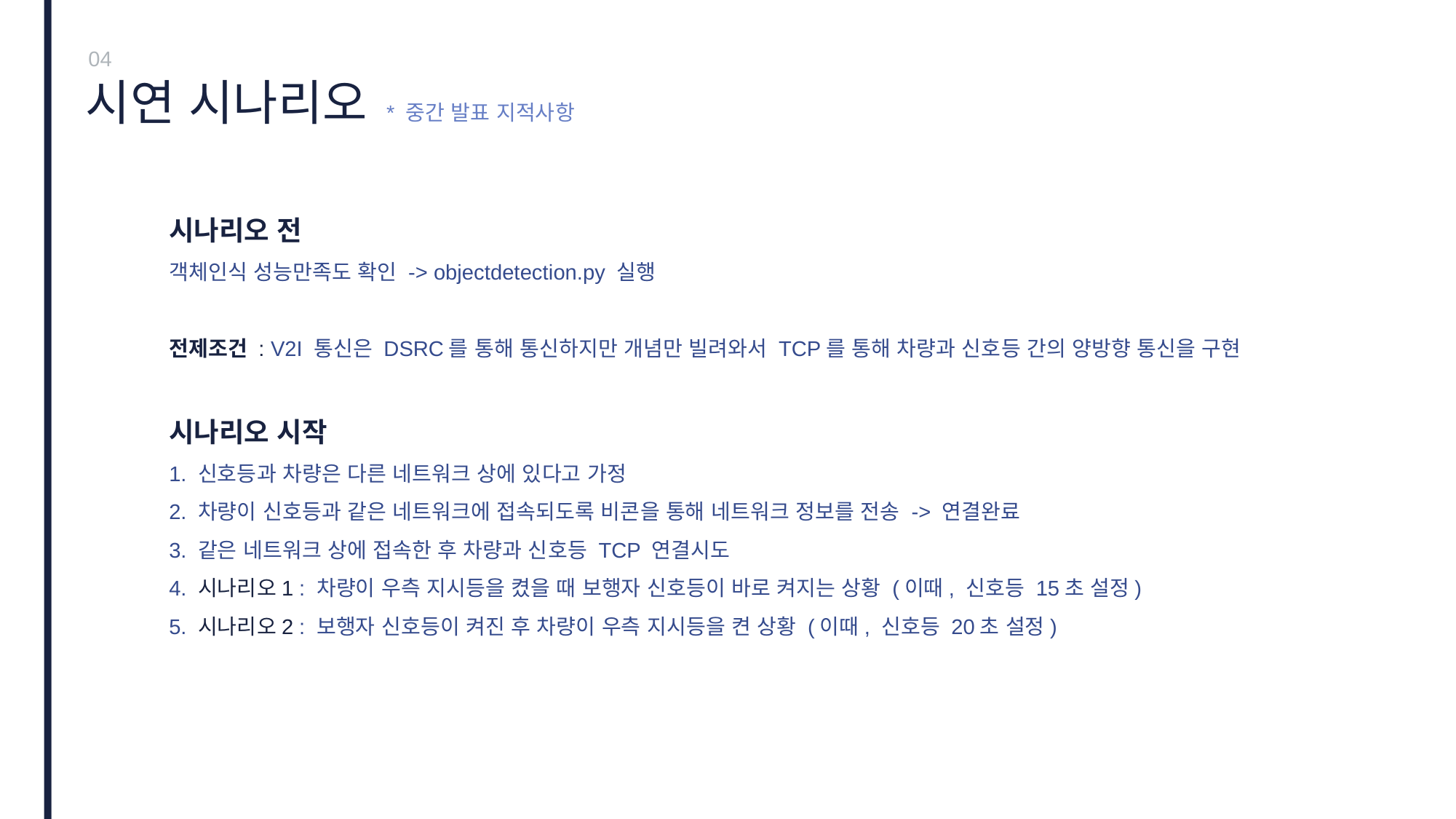

04
# 시연 시나리오
* 중간 발표 지적사항
시나리오 전
객체인식 성능만족도 확인 -> objectdetection.py 실행

전제조건 : V2I 통신은 DSRC를 통해 통신하지만 개념만 빌려와서 TCP를 통해 차량과 신호등 간의 양방향 통신을 구현

시나리오 시작
1. 신호등과 차량은 다른 네트워크 상에 있다고 가정
2. 차량이 신호등과 같은 네트워크에 접속되도록 비콘을 통해 네트워크 정보를 전송 -> 연결완료
3. 같은 네트워크 상에 접속한 후 차량과 신호등 TCP 연결시도
4. 시나리오1 : 차량이 우측 지시등을 켰을 때 보행자 신호등이 바로 켜지는 상황 (이때, 신호등 15초 설정)
5. 시나리오2 : 보행자 신호등이 켜진 후 차량이 우측 지시등을 켠 상황 (이때, 신호등 20초 설정)